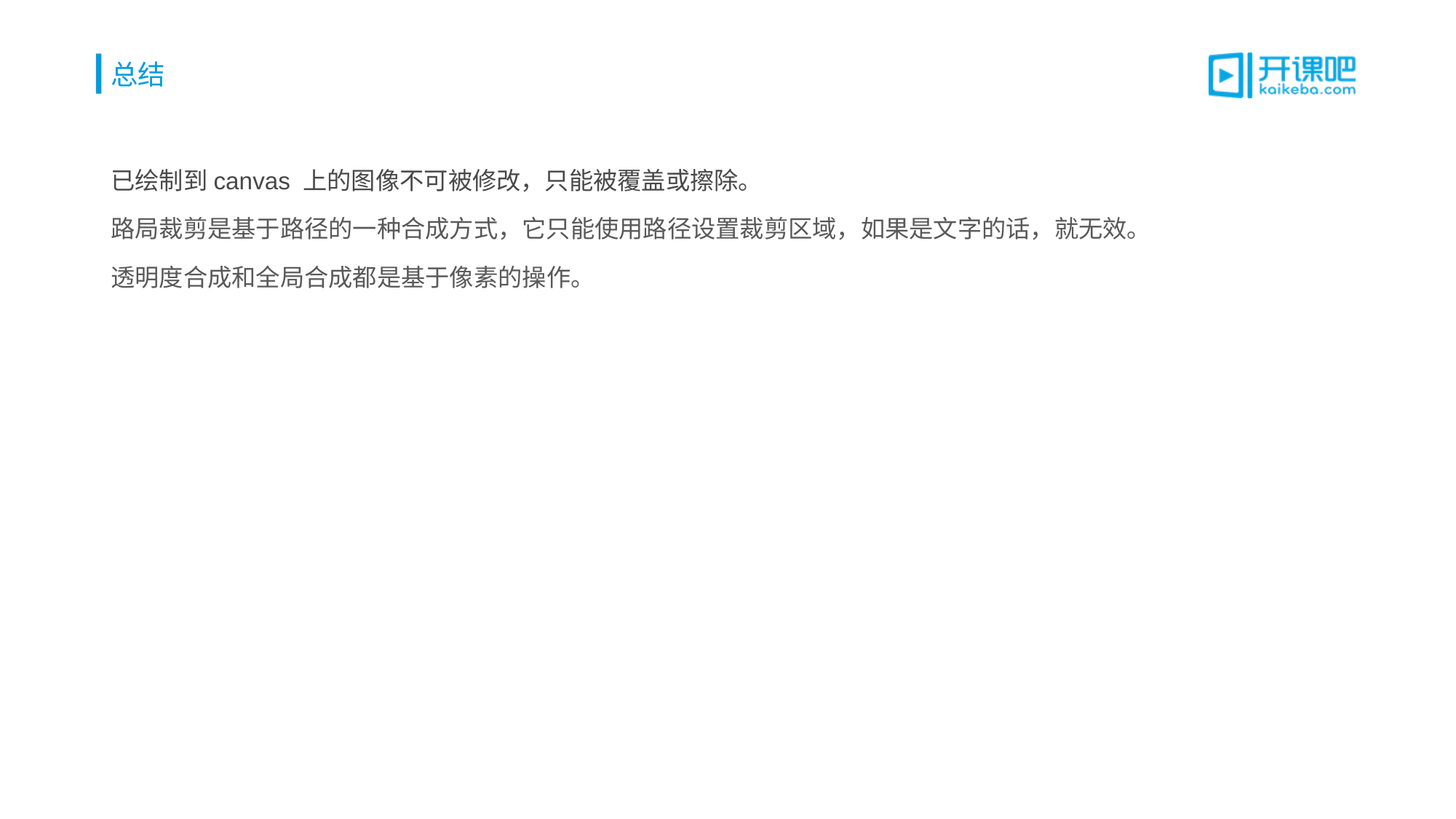

# 总结
已绘制到canvas 上的图像不可被修改，只能被覆盖或擦除。
路局裁剪是基于路径的一种合成方式，它只能使用路径设置裁剪区域，如果是文字的话，就无效。
透明度合成和全局合成都是基于像素的操作。